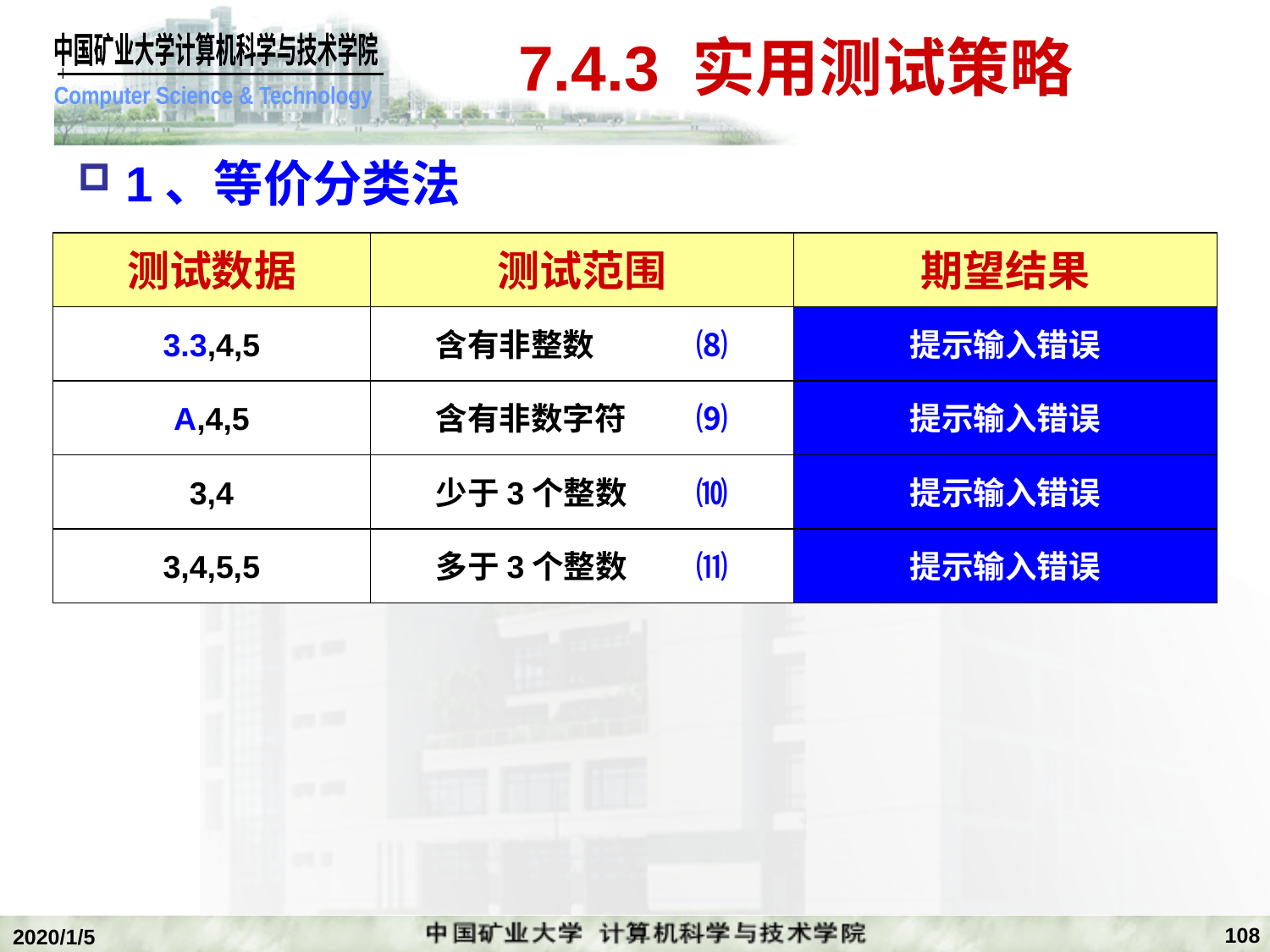

# 7.4.3 实用测试策略
1、等价分类法
测试数据
测试范围
期望结果
3.3,4,5
含有非整数	 ⑻
提示输入错误
A,4,5
含有非数字符	 ⑼
提示输入错误
3,4
少于3个整数	 ⑽
提示输入错误
3,4,5,5
多于3个整数	 ⑾
提示输入错误
108
2020/1/5